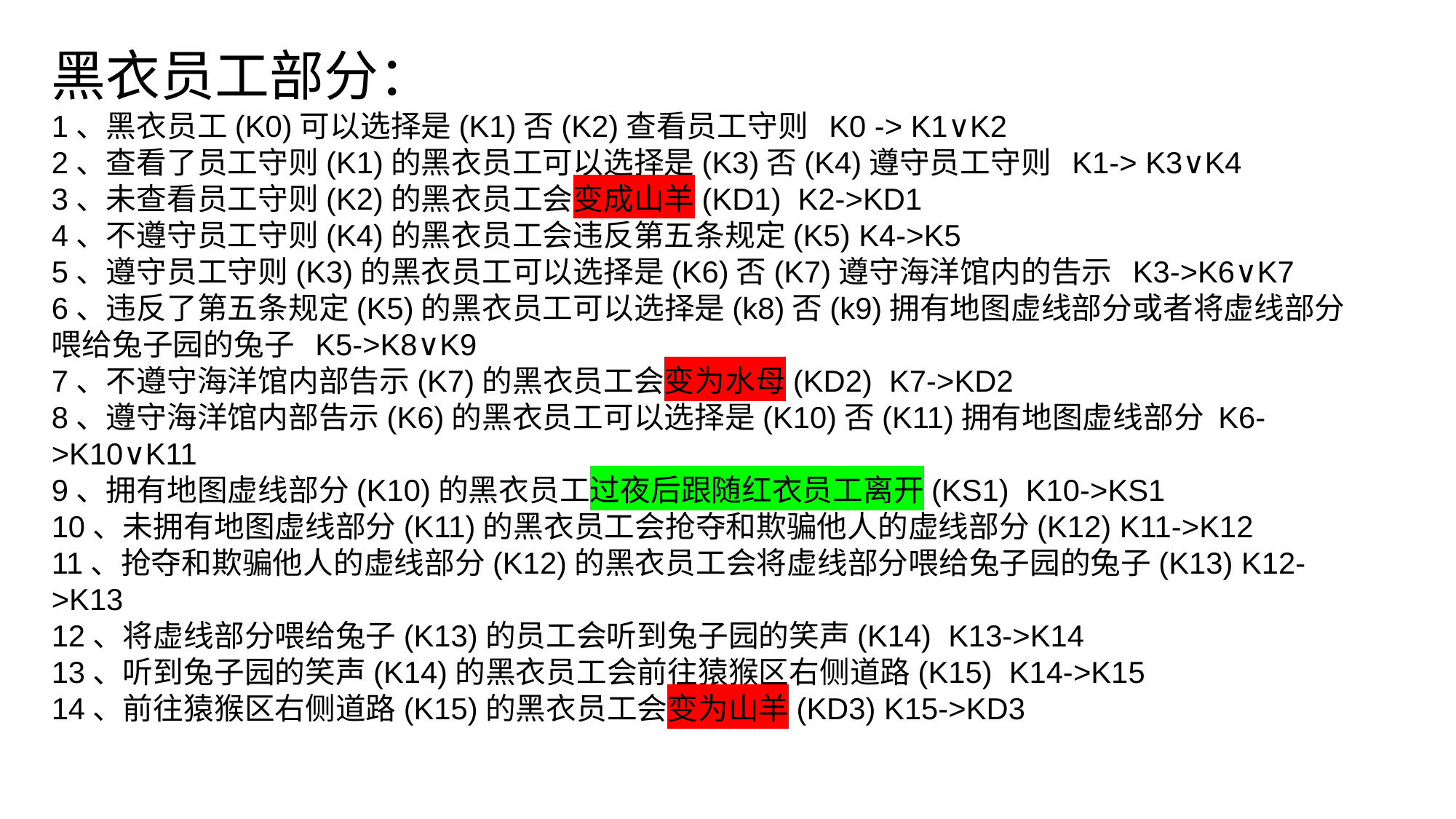

黑衣员工部分：
1、黑衣员工(K0)可以选择是(K1)否(K2)查看员工守则  K0 -> K1∨K2
2、查看了员工守则(K1)的黑衣员工可以选择是(K3)否(K4)遵守员工守则  K1-> K3∨K4
3、未查看员工守则(K2)的黑衣员工会变成山羊(KD1)  K2->KD1
4、不遵守员工守则(K4)的黑衣员工会违反第五条规定(K5) K4->K5
5、遵守员工守则(K3)的黑衣员工可以选择是(K6)否(K7)遵守海洋馆内的告示  K3->K6∨K7
6、违反了第五条规定(K5)的黑衣员工可以选择是(k8)否(k9)拥有地图虚线部分或者将虚线部分喂给兔子园的兔子  K5->K8∨K9
7、不遵守海洋馆内部告示(K7)的黑衣员工会变为水母(KD2)  K7->KD2
8、遵守海洋馆内部告示(K6)的黑衣员工可以选择是(K10)否(K11)拥有地图虚线部分 K6->K10∨K11
9、拥有地图虚线部分(K10)的黑衣员工过夜后跟随红衣员工离开(KS1)  K10->KS1
10、未拥有地图虚线部分(K11)的黑衣员工会抢夺和欺骗他人的虚线部分(K12) K11->K12
11、抢夺和欺骗他人的虚线部分(K12)的黑衣员工会将虚线部分喂给兔子园的兔子(K13) K12->K13
12、将虚线部分喂给兔子(K13)的员工会听到兔子园的笑声(K14)  K13->K14
13、听到兔子园的笑声(K14)的黑衣员工会前往猿猴区右侧道路(K15)  K14->K15
14、前往猿猴区右侧道路(K15)的黑衣员工会变为山羊(KD3) K15->KD3